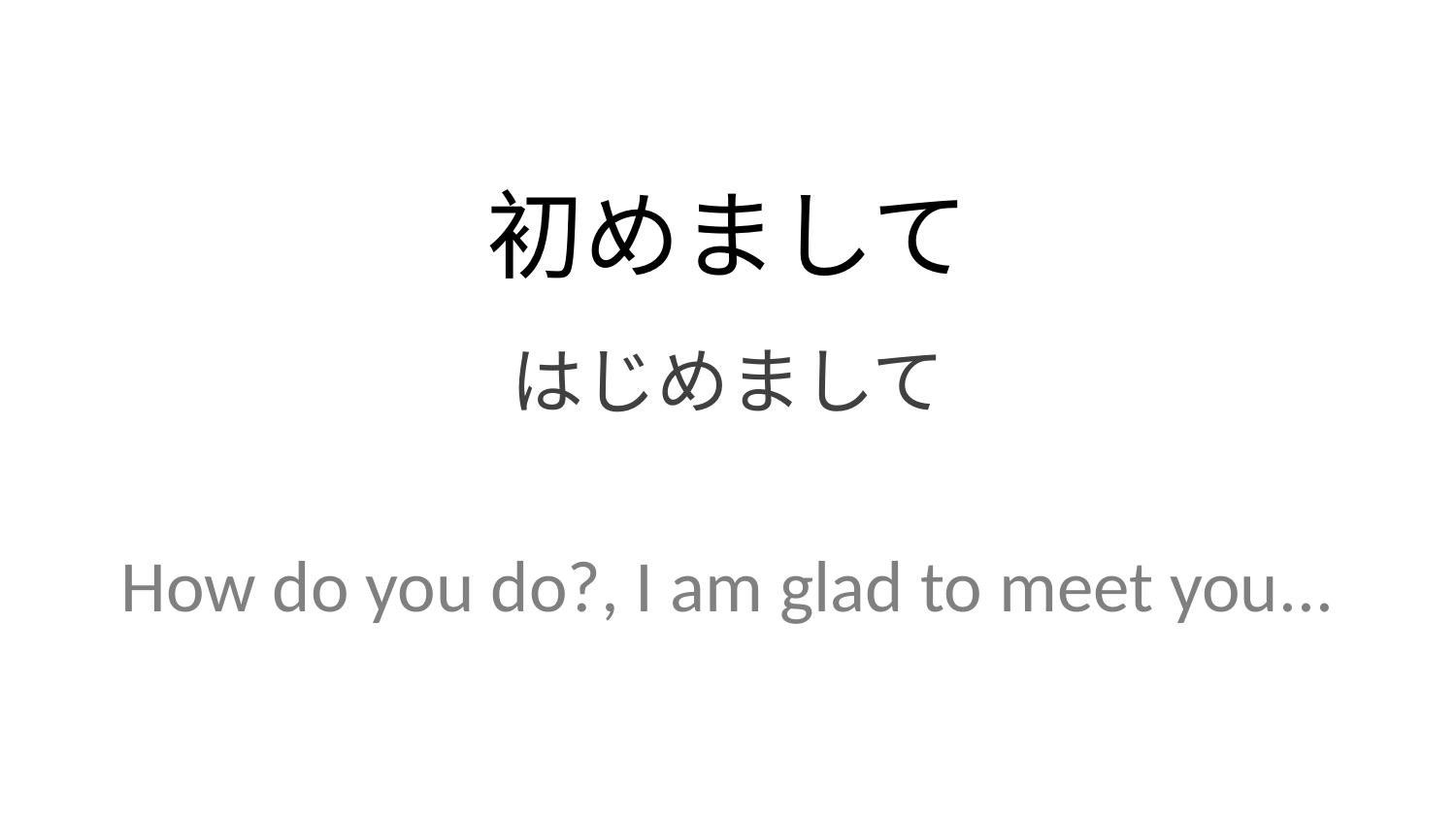

初めまして

はじめまして
How do you do?, I am glad to meet you...